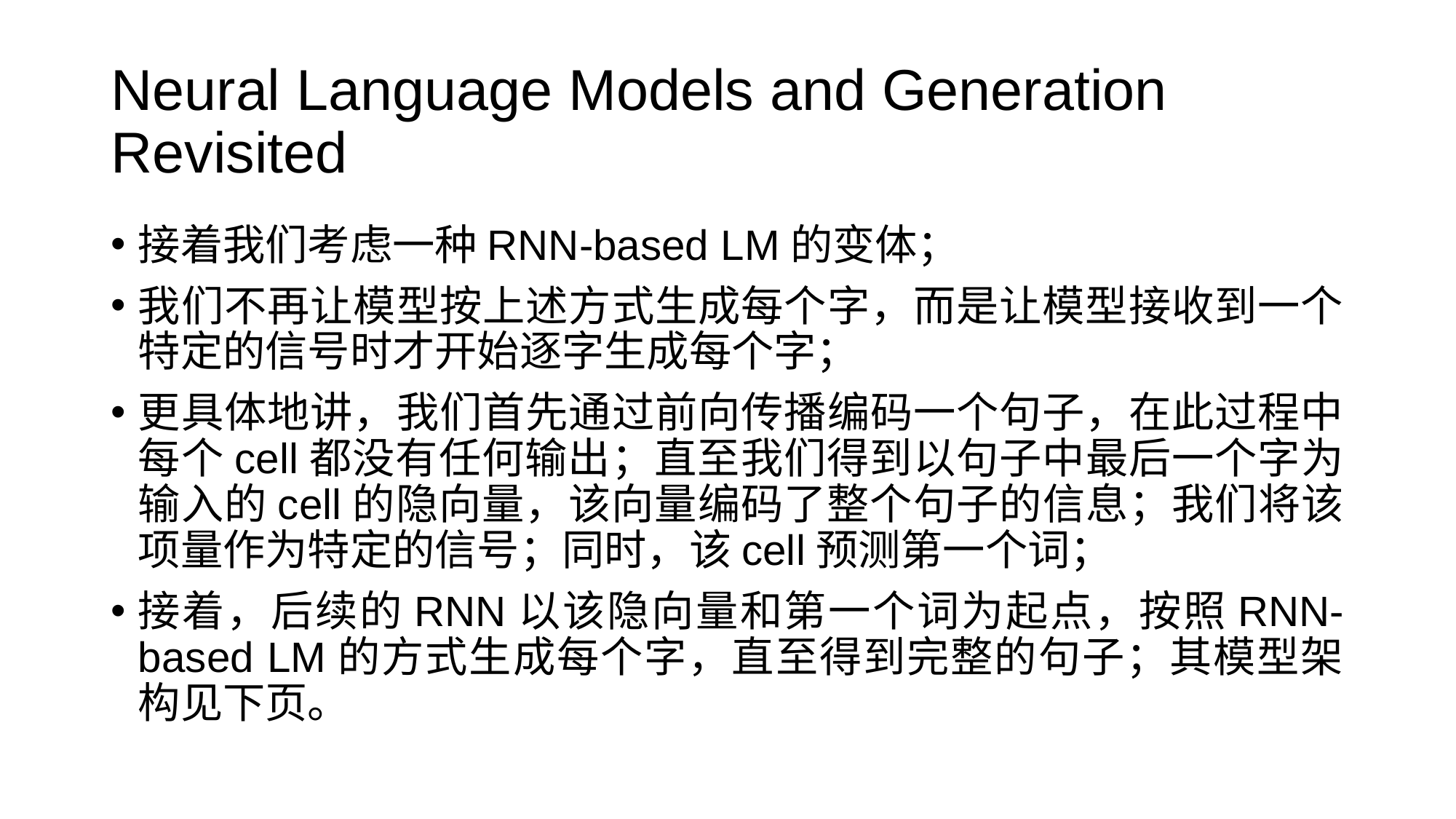

# Neural Language Models and Generation Revisited
接着我们考虑一种RNN-based LM的变体；
我们不再让模型按上述方式生成每个字，而是让模型接收到一个特定的信号时才开始逐字生成每个字；
更具体地讲，我们首先通过前向传播编码一个句子，在此过程中每个cell都没有任何输出；直至我们得到以句子中最后一个字为输入的cell的隐向量，该向量编码了整个句子的信息；我们将该项量作为特定的信号；同时，该cell预测第一个词；
接着，后续的RNN以该隐向量和第一个词为起点，按照RNN-based LM的方式生成每个字，直至得到完整的句子；其模型架构见下页。